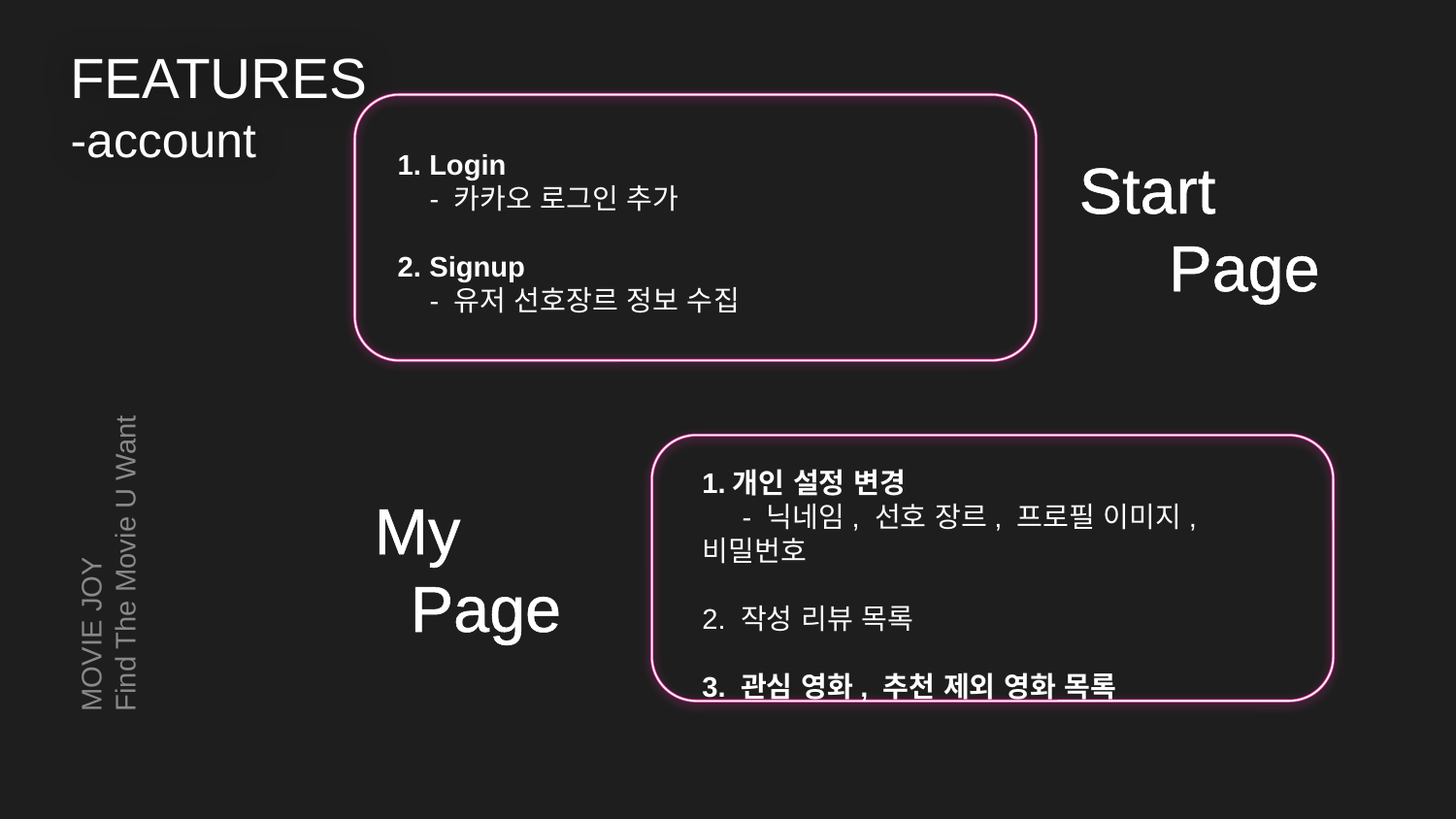

FEATURES
-account

1. Login
    - 카카오 로그인 추가

2. Signup
    - 유저 선호장르 정보 수집

Start
     Page
MOVIE JOY
Find The Movie U Want

1.개인 설정 변경
     - 닉네임, 선호 장르, 프로필 이미지, 비밀번호

2. 작성 리뷰 목록

3. 관심 영화, 추천 제외 영화 목록
My
  Page